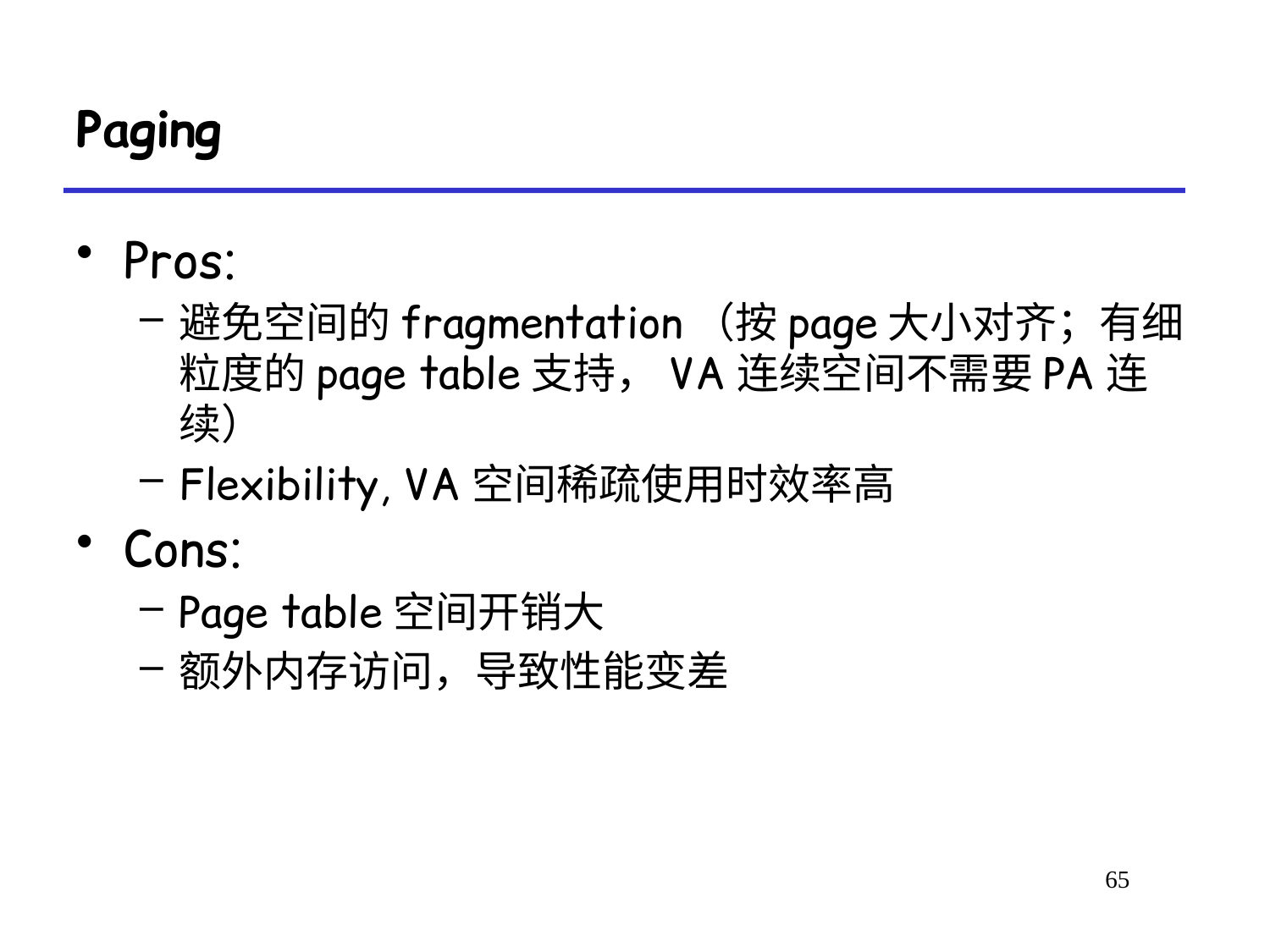

# Paging
Pros:
避免空间的fragmentation（按page大小对齐；有细粒度的page table支持，VA连续空间不需要PA连续）
Flexibility, VA空间稀疏使用时效率高
Cons:
Page table空间开销大
额外内存访问，导致性能变差

65